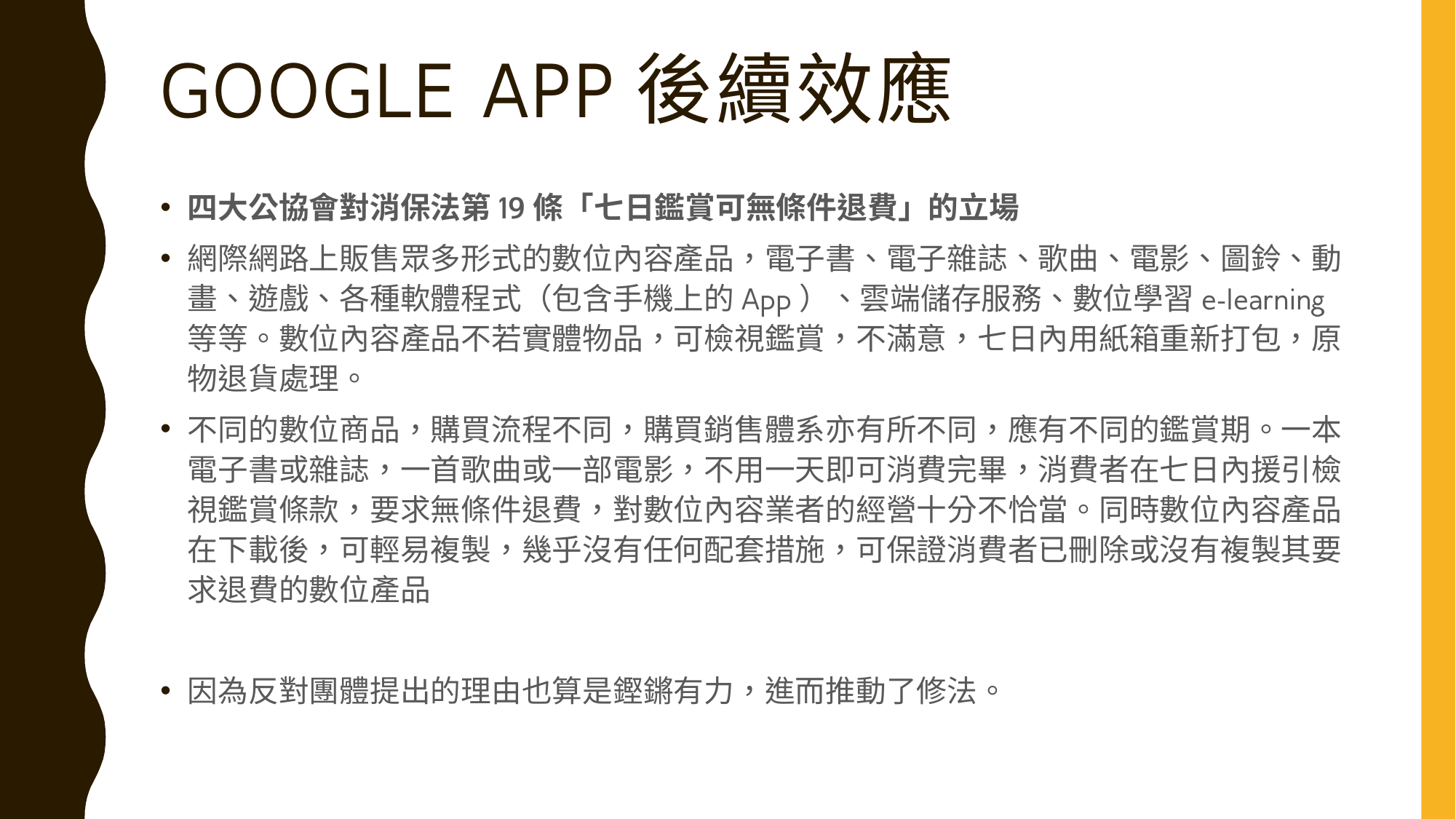

# GOOGLE APP後續效應
四大公協會對消保法第19條「七日鑑賞可無條件退費」的立場
網際網路上販售眾多形式的數位內容產品，電子書、電子雜誌、歌曲、電影、圖鈴、動畫、遊戲、各種軟體程式（包含手機上的App）、雲端儲存服務、數位學習e-learning等等。數位內容產品不若實體物品，可檢視鑑賞，不滿意，七日內用紙箱重新打包，原物退貨處理。
不同的數位商品，購買流程不同，購買銷售體系亦有所不同，應有不同的鑑賞期。一本電子書或雜誌，一首歌曲或一部電影，不用一天即可消費完畢，消費者在七日內援引檢視鑑賞條款，要求無條件退費，對數位內容業者的經營十分不恰當。同時數位內容產品在下載後，可輕易複製，幾乎沒有任何配套措施，可保證消費者已刪除或沒有複製其要求退費的數位產品

因為反對團體提出的理由也算是鏗鏘有力，進而推動了修法。